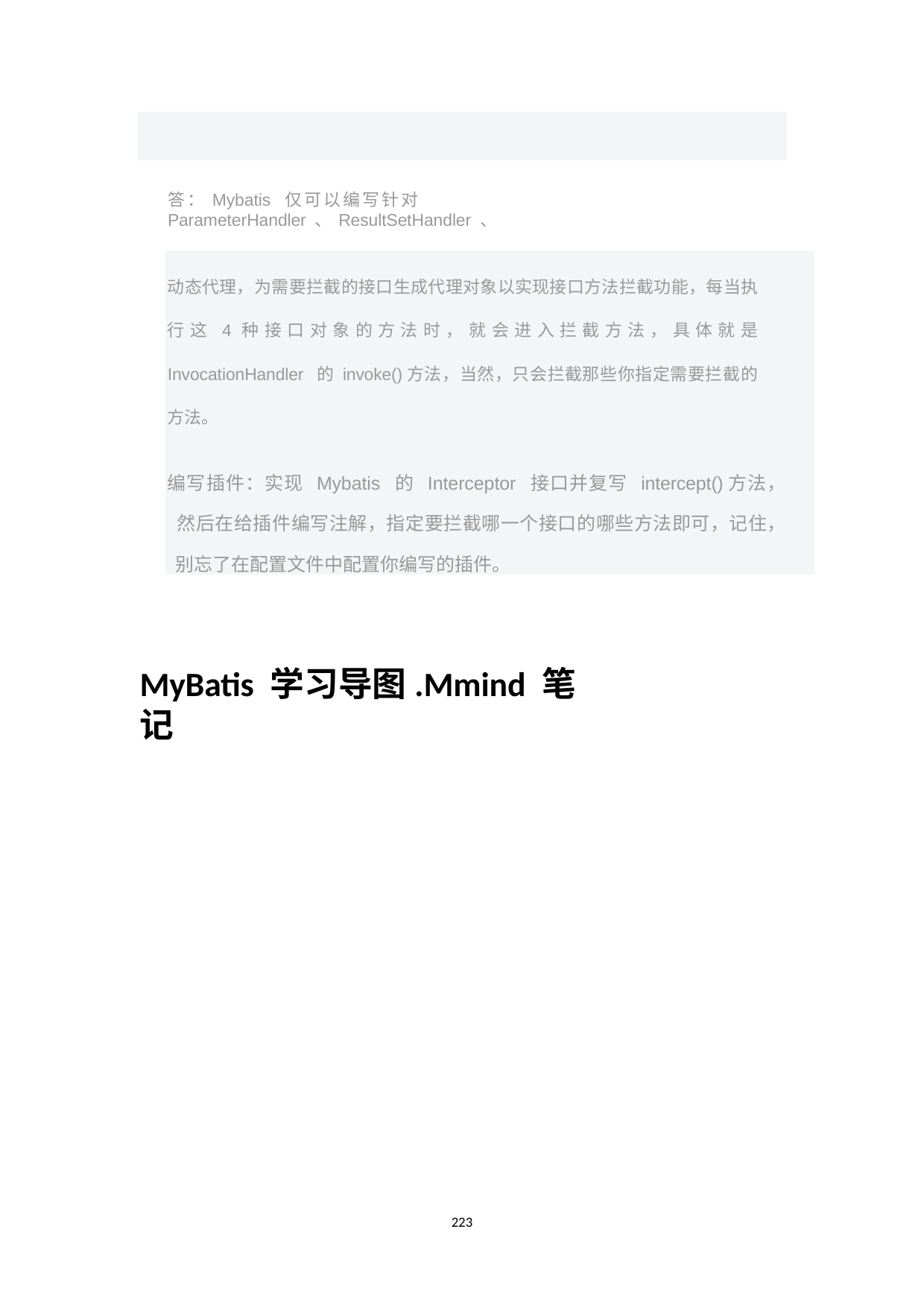

答： Mybatis  仅可以编写针对  ParameterHandler 、ResultSetHandler 、

StatementHandler、Executor 这 4 种接口的插件，Mybatis 使用 JDK 的
动态代理，为需要拦截的接口生成代理对象以实现接口方法拦截功能，每当执 行 这 4 种 接 口 对 象 的 方 法 时 ， 就 会 进 入 拦 截 方 法 ， 具 体 就 是 InvocationHandler 的invoke()方法，当然，只会拦截那些你指定需要拦截的 方法。

编写插件：实现 Mybatis 的 Interceptor 接口并复写 intercept()方法，  然后在给插件编写注解，指定要拦截哪一个接口的哪些方法即可，记住，  别忘了在配置文件中配置你编写的插件。
MyBatis 学习导图.Mmind 笔记
223